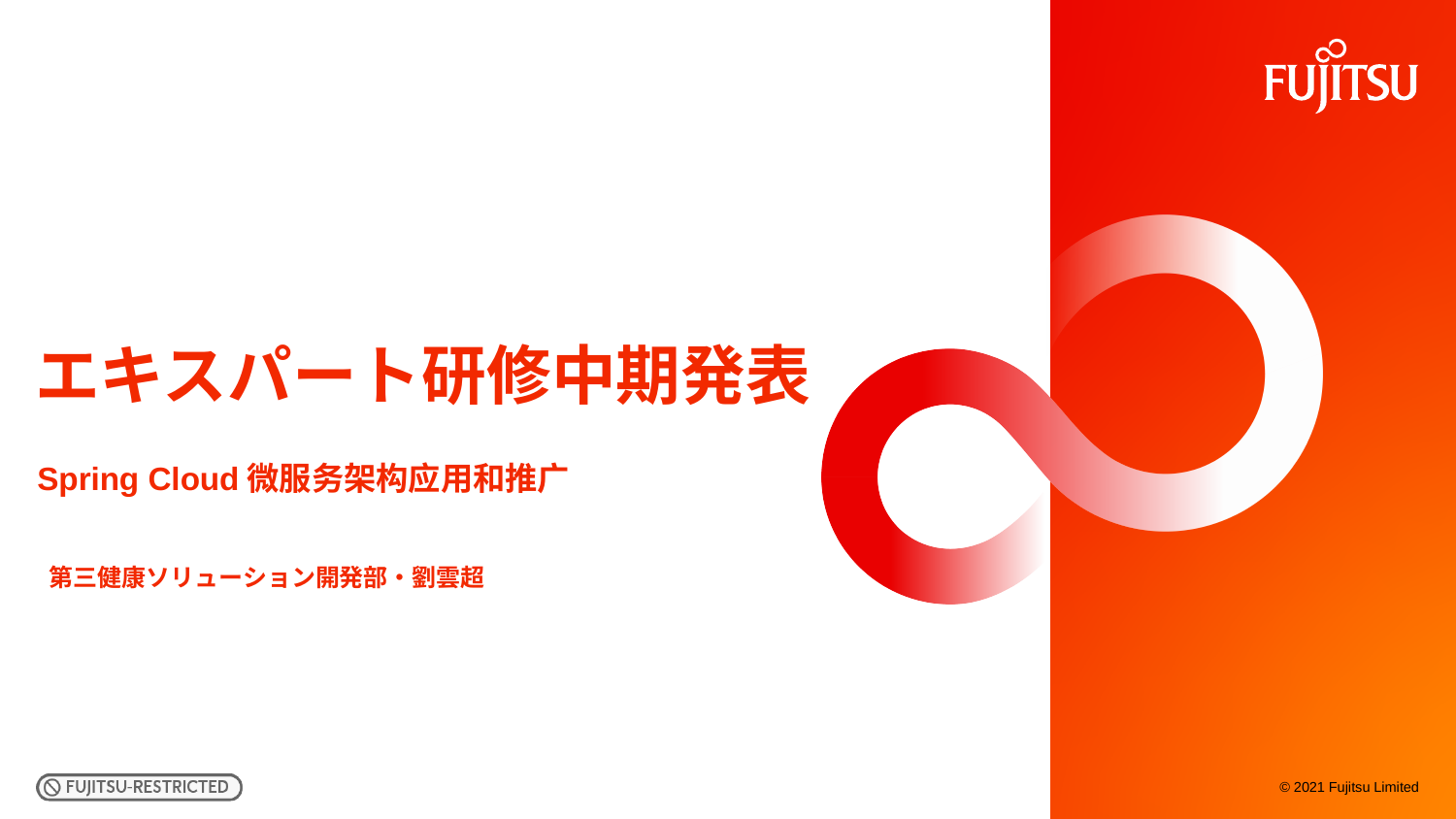

# エキスパート研修中期発表
Spring Cloud微服务架构应用和推广

第三健康ソリューション開発部・劉雲超
© 2021 Fujitsu Limited